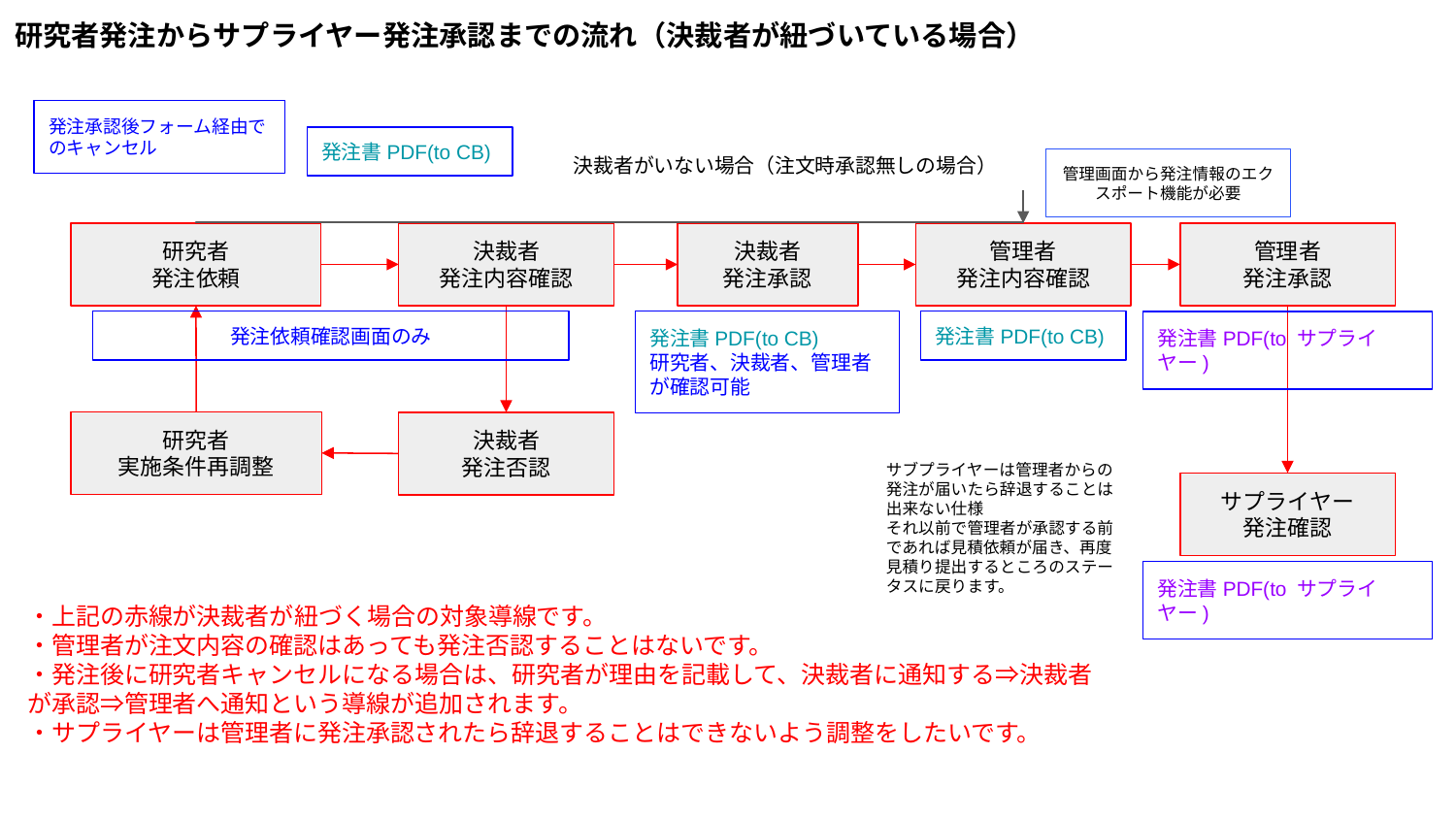

研究者発注からサプライヤー発注承認までの流れ（決裁者が紐づいている場合）
発注承認後フォーム経由でのキャンセル
発注書PDF(to CB)
決裁者がいない場合（注文時承認無しの場合）
管理画面から発注情報のエクスポート機能が必要
研究者
発注依頼
決裁者
発注内容確認
決裁者
発注承認
管理者
発注内容確認
管理者
発注承認
発注書PDF(to CB)
発注書PDF(to CB)
研究者、決裁者、管理者が確認可能
発注依頼確認画面のみ
発注書PDF(to サプライヤー)
研究者
実施条件再調整
決裁者
発注否認
サブプライヤーは管理者からの発注が届いたら辞退することは出来ない仕様
それ以前で管理者が承認する前であれば見積依頼が届き、再度見積り提出するところのステータスに戻ります。
サプライヤー
発注確認
発注書PDF(to サプライヤー)
・上記の赤線が決裁者が紐づく場合の対象導線です。
・管理者が注文内容の確認はあっても発注否認することはないです。
・発注後に研究者キャンセルになる場合は、研究者が理由を記載して、決裁者に通知する⇒決裁者が承認⇒管理者へ通知という導線が追加されます。
・サプライヤーは管理者に発注承認されたら辞退することはできないよう調整をしたいです。